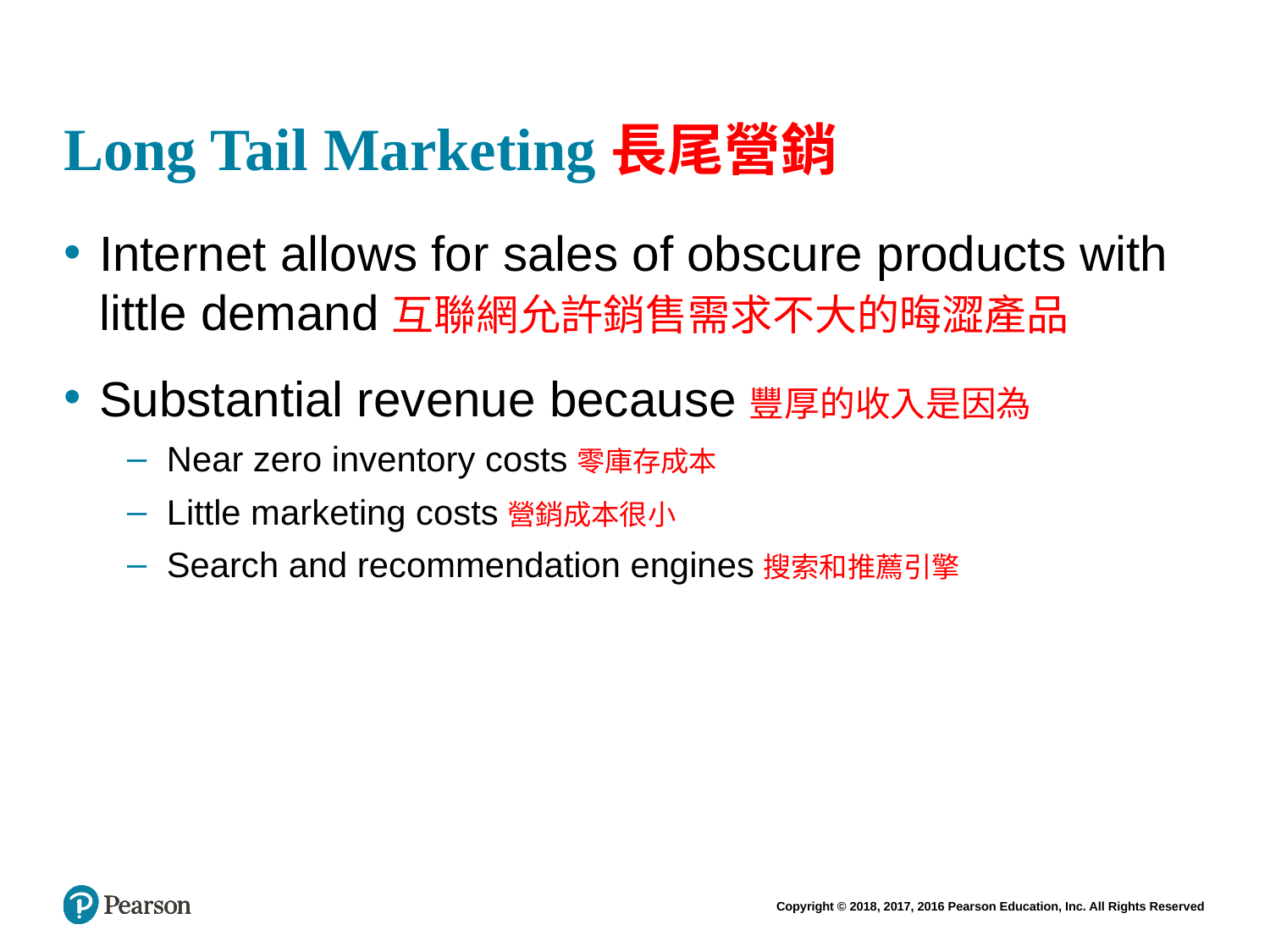

# Long Tail Marketing長尾營銷
Internet allows for sales of obscure products with little demand互聯網允許銷售需求不大的晦澀產品
Substantial revenue because豐厚的收入是因為
Near zero inventory costs零庫存成本
Little marketing costs營銷成本很小
Search and recommendation engines搜索和推薦引擎